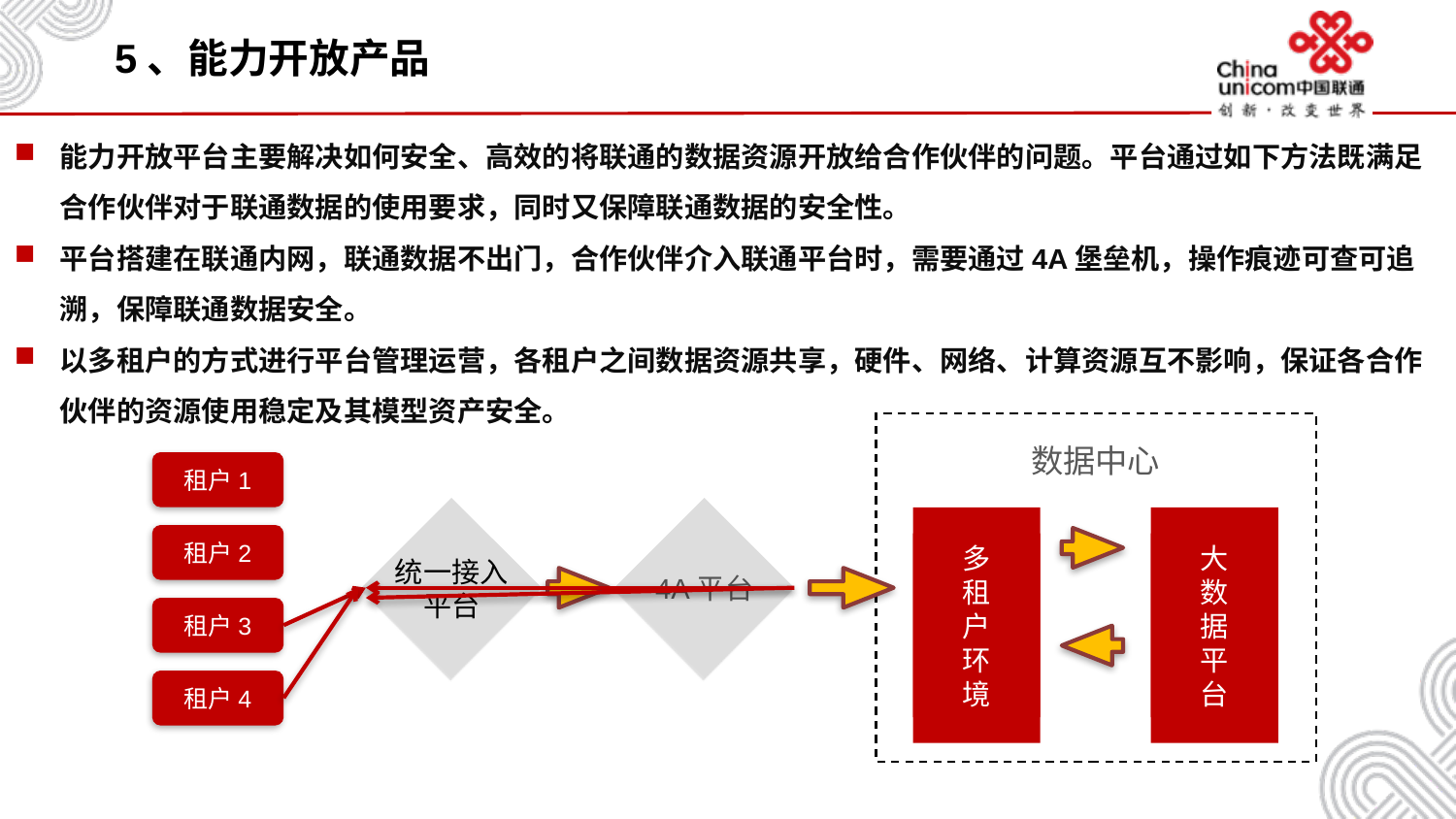

# 5、能力开放产品
能力开放平台主要解决如何安全、高效的将联通的数据资源开放给合作伙伴的问题。平台通过如下方法既满足合作伙伴对于联通数据的使用要求，同时又保障联通数据的安全性。
平台搭建在联通内网，联通数据不出门，合作伙伴介入联通平台时，需要通过4A堡垒机，操作痕迹可查可追溯，保障联通数据安全。
以多租户的方式进行平台管理运营，各租户之间数据资源共享，硬件、网络、计算资源互不影响，保证各合作伙伴的资源使用稳定及其模型资产安全。

数据中心
租户1
统一接入
平台

4A平台

多
租
户
环
境

大
数
据
平
台
租户2

租户3

租户4